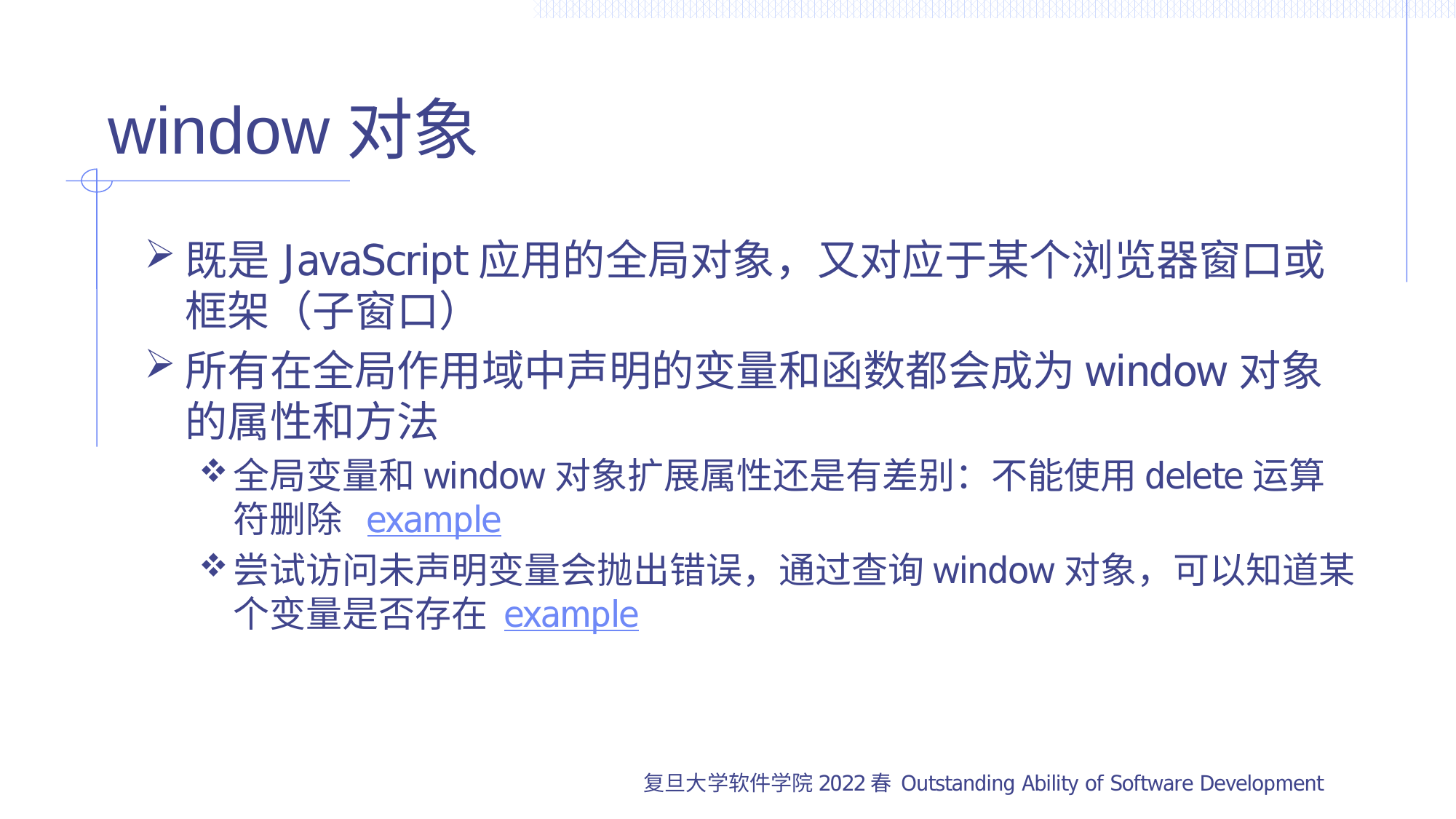

# window对象
既是JavaScript应用的全局对象，又对应于某个浏览器窗口或框架（子窗口）
所有在全局作用域中声明的变量和函数都会成为window对象的属性和方法
全局变量和window对象扩展属性还是有差别：不能使用delete运算符删除  example
尝试访问未声明变量会抛出错误，通过查询window对象，可以知道某个变量是否存在 example